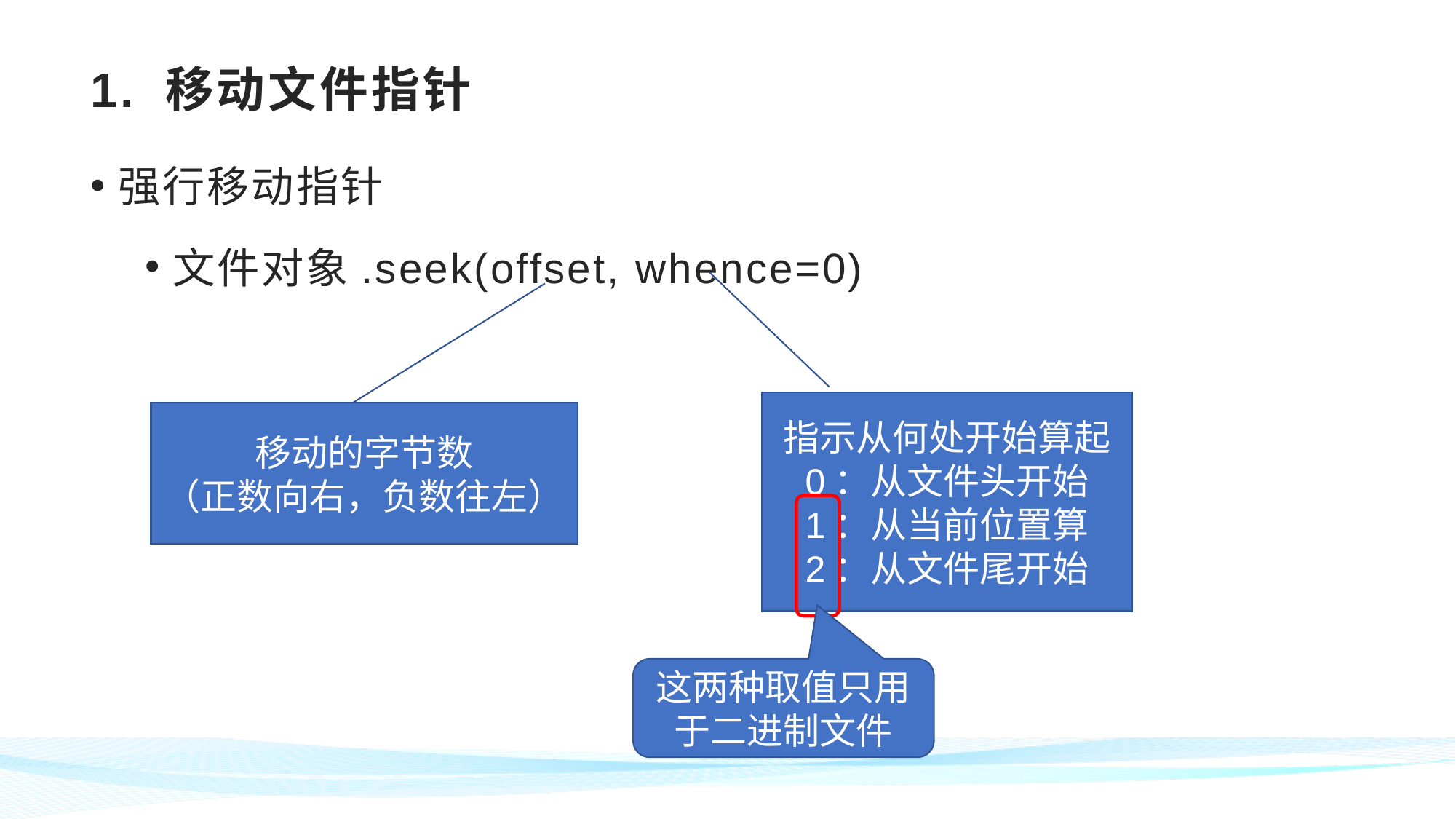

# 1. 移动文件指针
强行移动指针
文件对象.seek(offset, whence=0)
指示从何处开始算起
0：从文件头开始
1：从当前位置算
2：从文件尾开始
移动的字节数
（正数向右，负数往左）

这两种取值只用于二进制文件